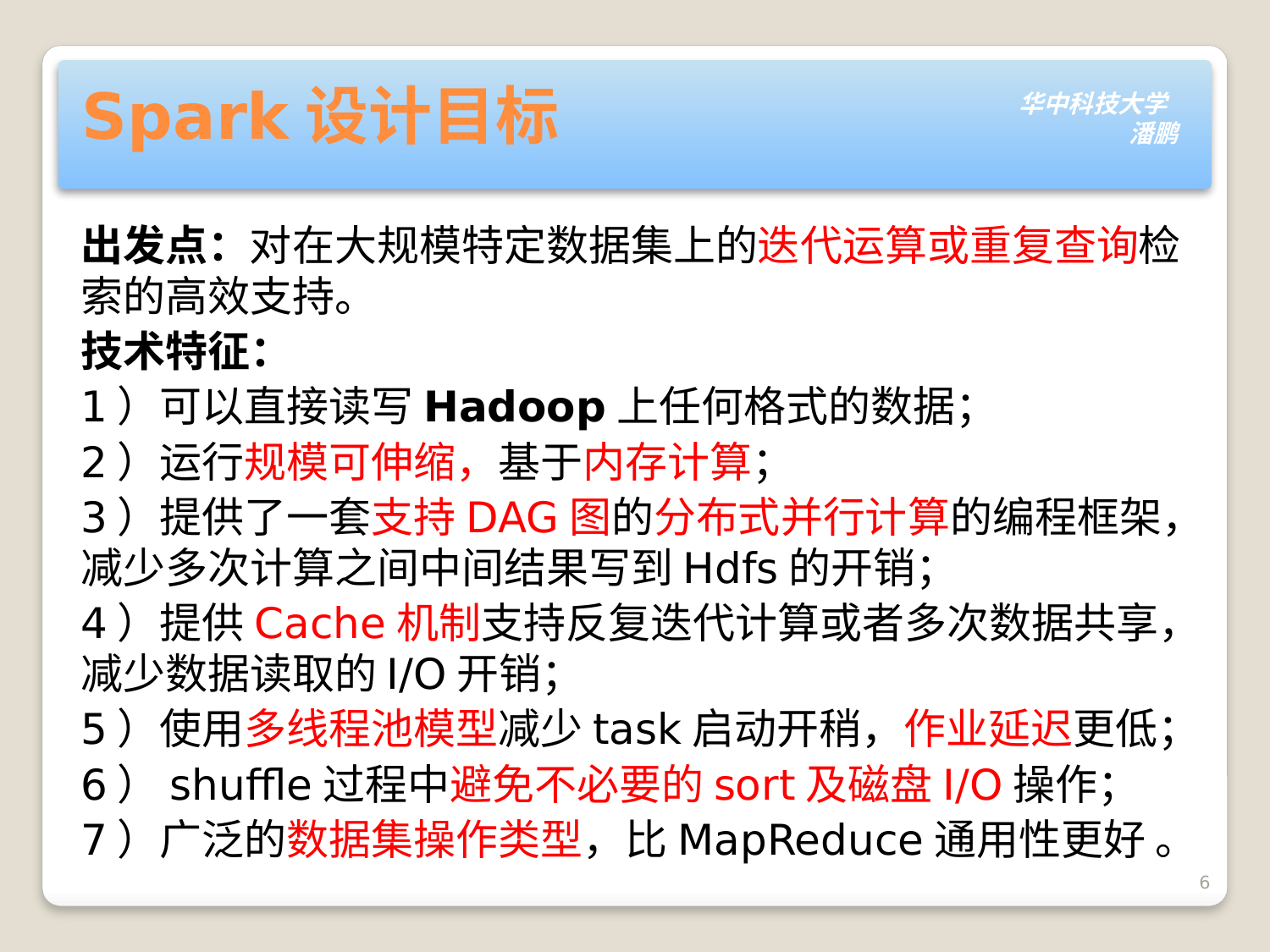

# Spark设计目标
出发点：对在大规模特定数据集上的迭代运算或重复查询检索的高效支持。
技术特征：
1）可以直接读写Hadoop上任何格式的数据；
2）运行规模可伸缩，基于内存计算；
3）提供了一套支持DAG图的分布式并行计算的编程框架，减少多次计算之间中间结果写到Hdfs的开销；
4）提供Cache机制支持反复迭代计算或者多次数据共享，减少数据读取的I/O开销；
5）使用多线程池模型减少task启动开稍，作业延迟更低；
6）shuffle过程中避免不必要的sort及磁盘I/O操作；
7）广泛的数据集操作类型，比MapReduce通用性更好 。
6